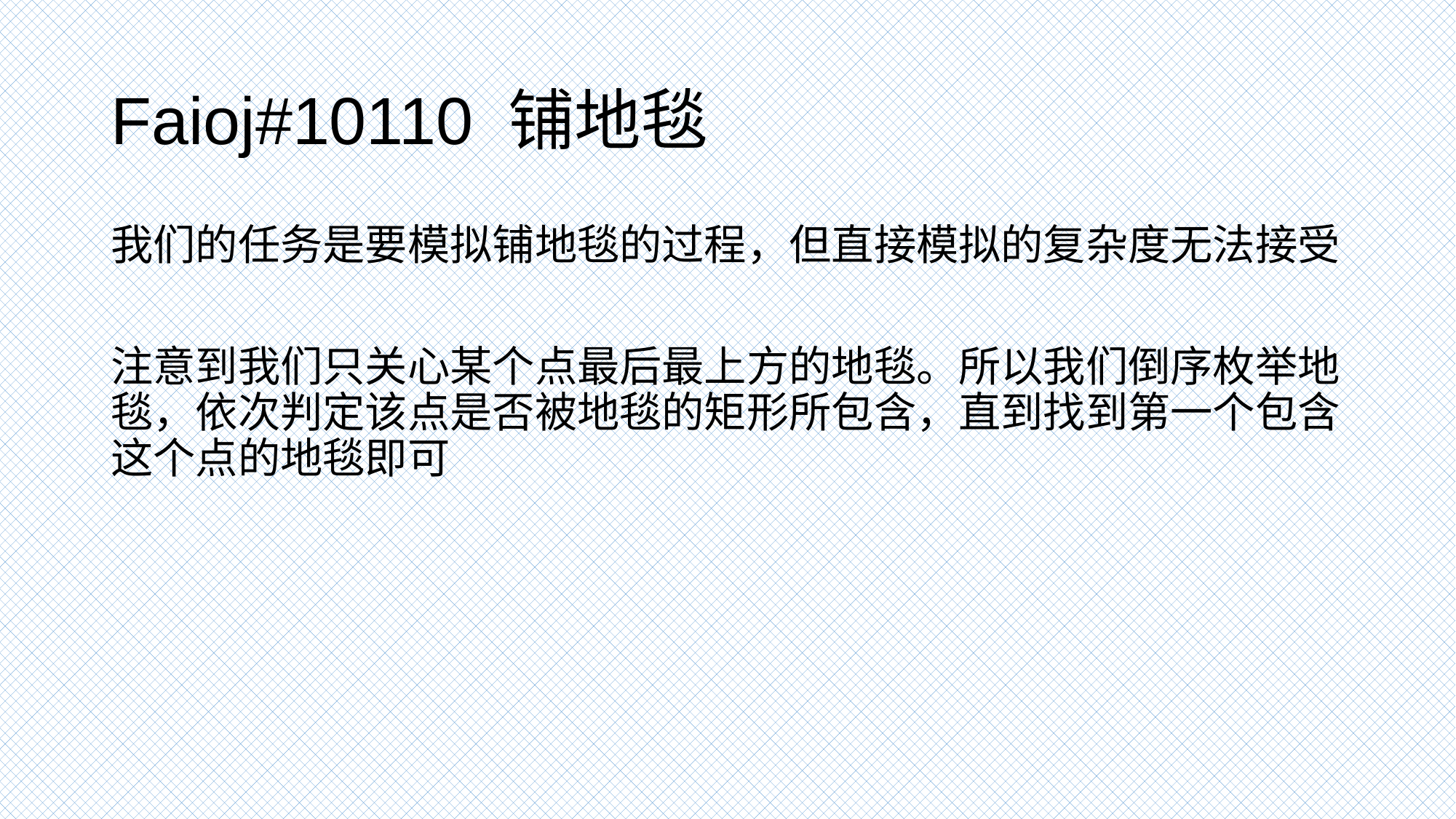

# Faioj#10110 铺地毯
我们的任务是要模拟铺地毯的过程，但直接模拟的复杂度无法接受

注意到我们只关心某个点最后最上方的地毯。所以我们倒序枚举地毯，依次判定该点是否被地毯的矩形所包含，直到找到第一个包含这个点的地毯即可